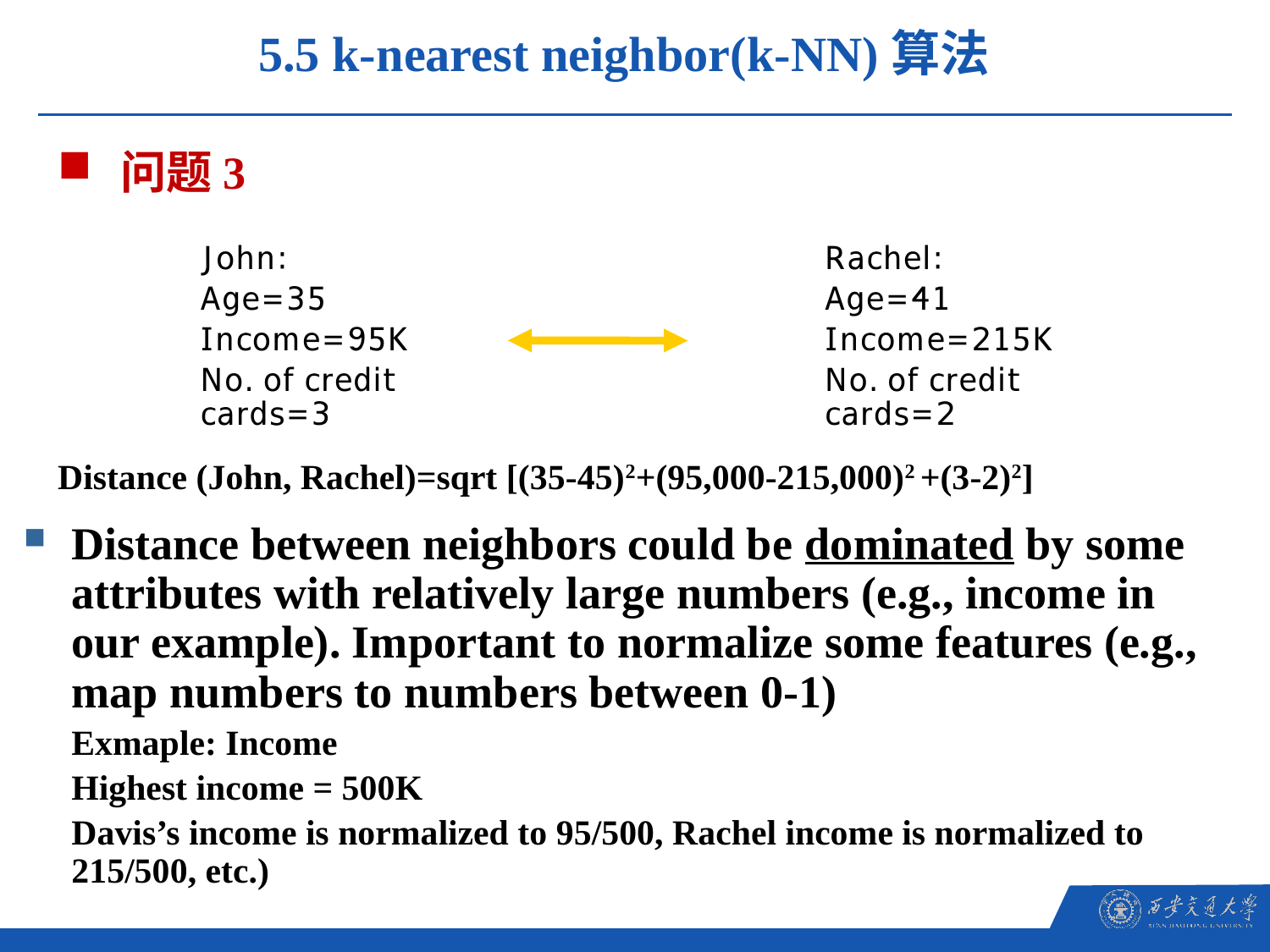

5.5 k-nearest neighbor(k-NN)算法
问题3
John:
Age=35
Income=95K
No. of credit cards=3
Rachel:
Age=41
Income=215K
No. of credit cards=2

Distance (John, Rachel)=sqrt [(35-45)2+(95,000-215,000)2 +(3-2)2]
Distance between neighbors could be dominated by some attributes with relatively large numbers (e.g., income in our example). Important to normalize some features (e.g., map numbers to numbers between 0-1)
	Exmaple: Income
	Highest income = 500K
	Davis’s income is normalized to 95/500, Rachel income is normalized to 215/500, etc.)